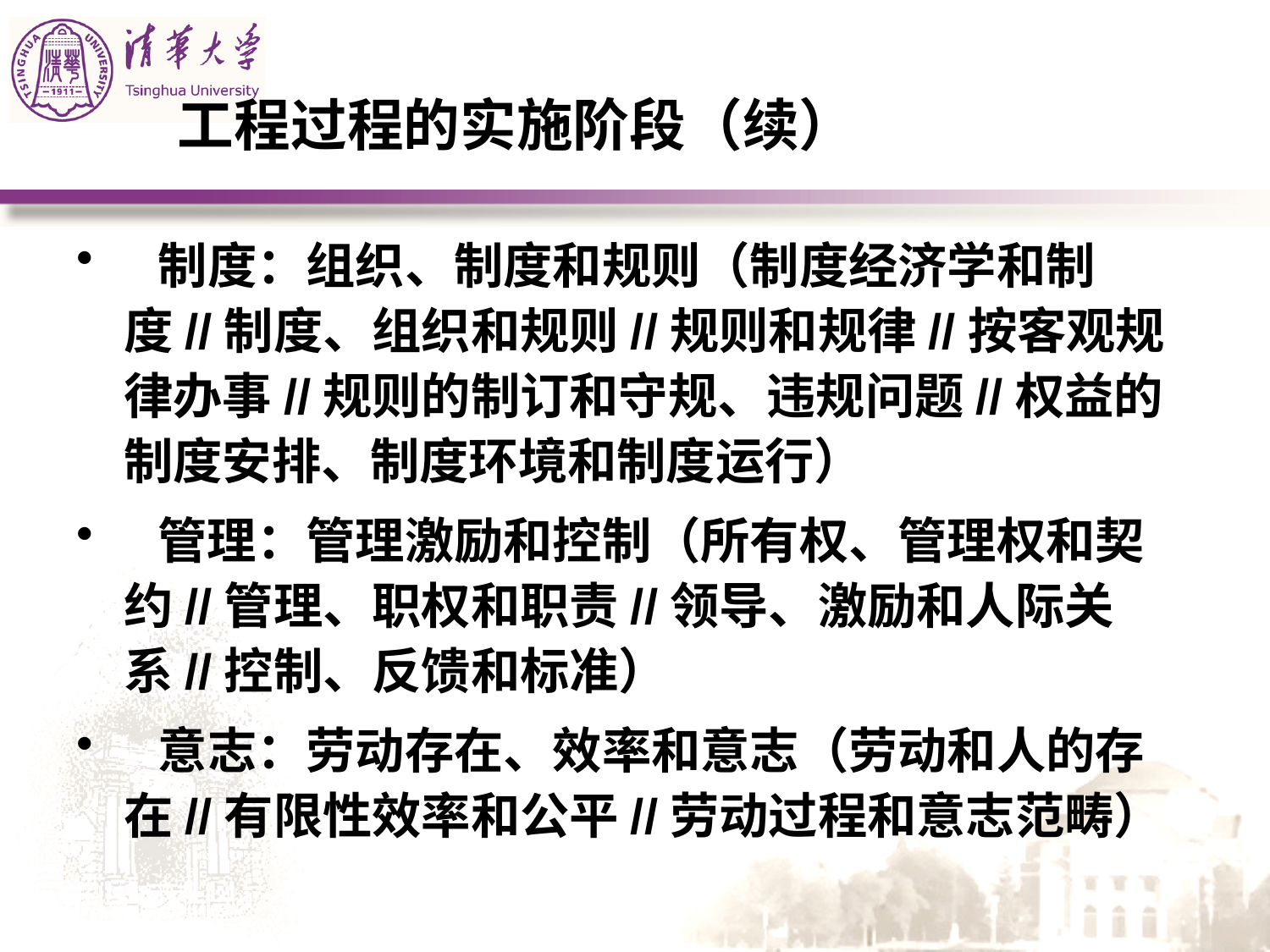

# 工程过程的实施阶段（续）
  制度：组织、制度和规则（制度经济学和制度//制度、组织和规则//规则和规律//按客观规律办事//规则的制订和守规、违规问题//权益的制度安排、制度环境和制度运行）
  管理：管理激励和控制（所有权、管理权和契约//管理、职权和职责//领导、激励和人际关系//控制、反馈和标准）
  意志：劳动存在、效率和意志（劳动和人的存在//有限性效率和公平//劳动过程和意志范畴）